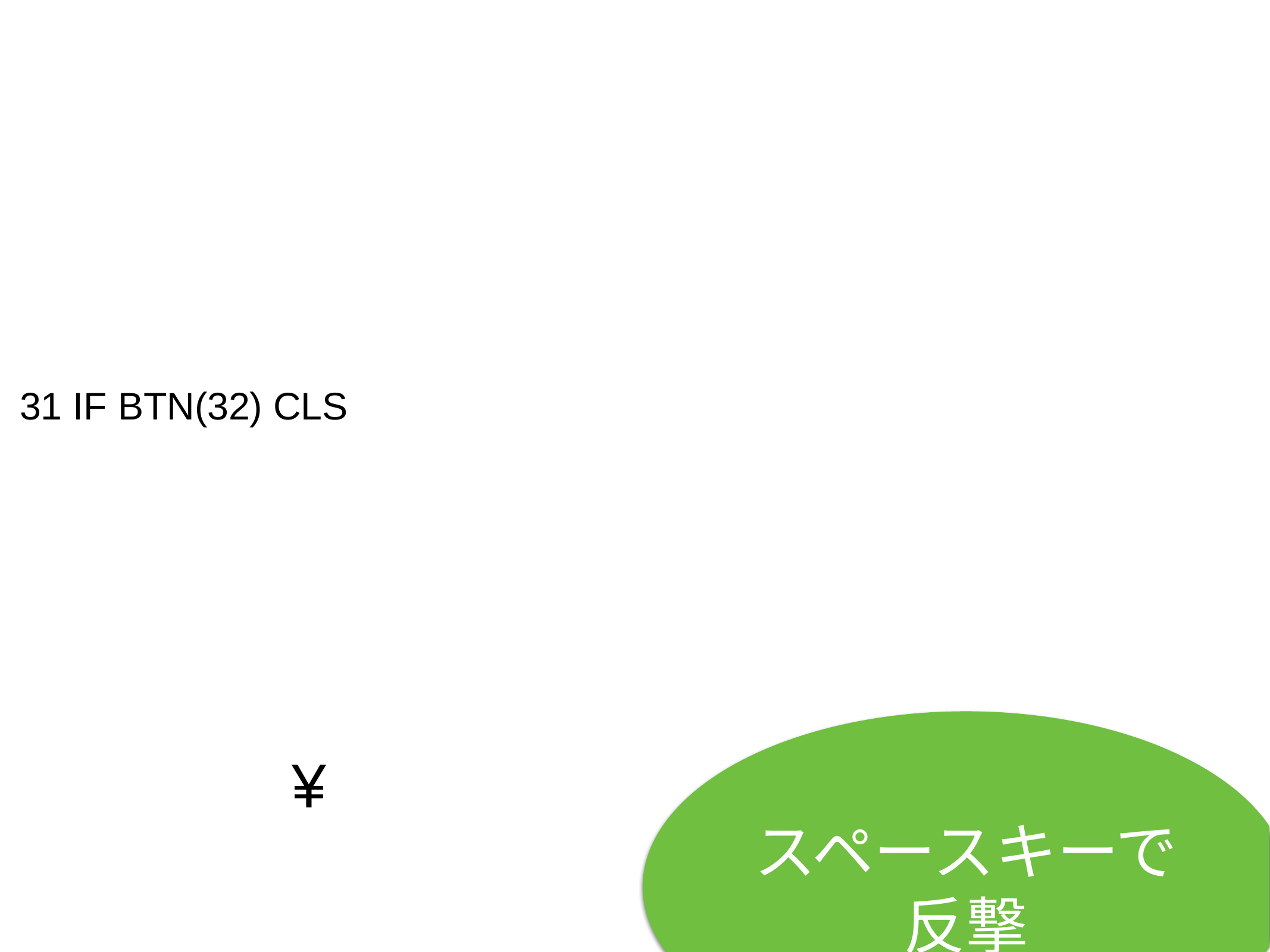

31 IF BTN(32) CLS
# ¥
スペースキーで反撃